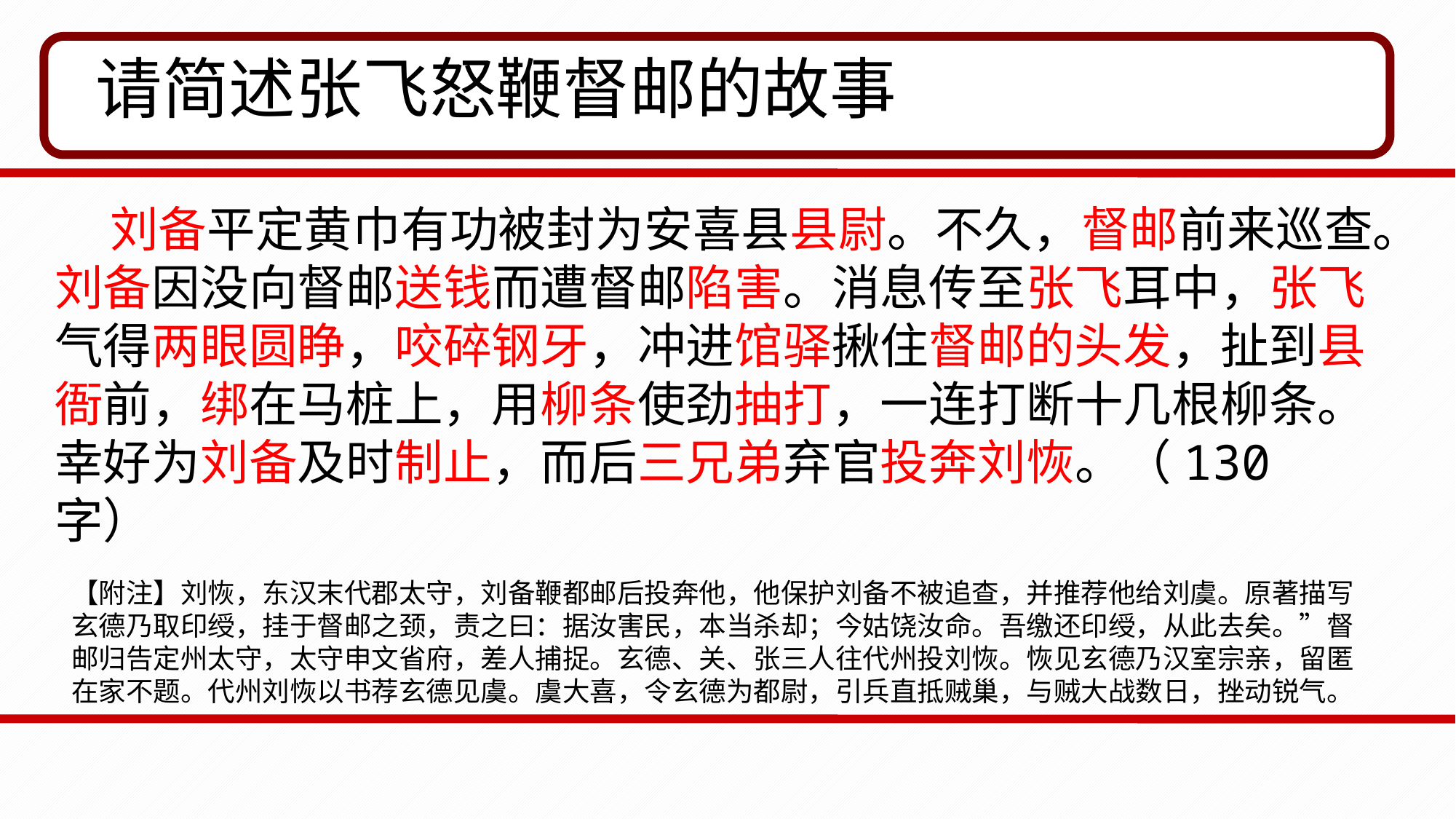

请简述张飞怒鞭督邮的故事

    刘备平定黄巾有功被封为安喜县县尉。不久，督邮前来巡查。刘备因没向督邮送钱而遭督邮陷害。消息传至张飞耳中，张飞气得两眼圆睁，咬碎钢牙，冲进馆驿揪住督邮的头发，扯到县衙前，绑在马桩上，用柳条使劲抽打，一连打断十几根柳条。幸好为刘备及时制止，而后三兄弟弃官投奔刘恢。（130字）
【附注】刘恢，东汉末代郡太守，刘备鞭都邮后投奔他，他保护刘备不被追查，并推荐他给刘虞。原著描写玄德乃取印绶，挂于督邮之颈，责之曰：据汝害民，本当杀却；今姑饶汝命。吾缴还印绶，从此去矣。”督邮归告定州太守，太守申文省府，差人捕捉。玄德、关、张三人往代州投刘恢。恢见玄德乃汉室宗亲，留匿在家不题。代州刘恢以书荐玄德见虞。虞大喜，令玄德为都尉，引兵直抵贼巢，与贼大战数日，挫动锐气。